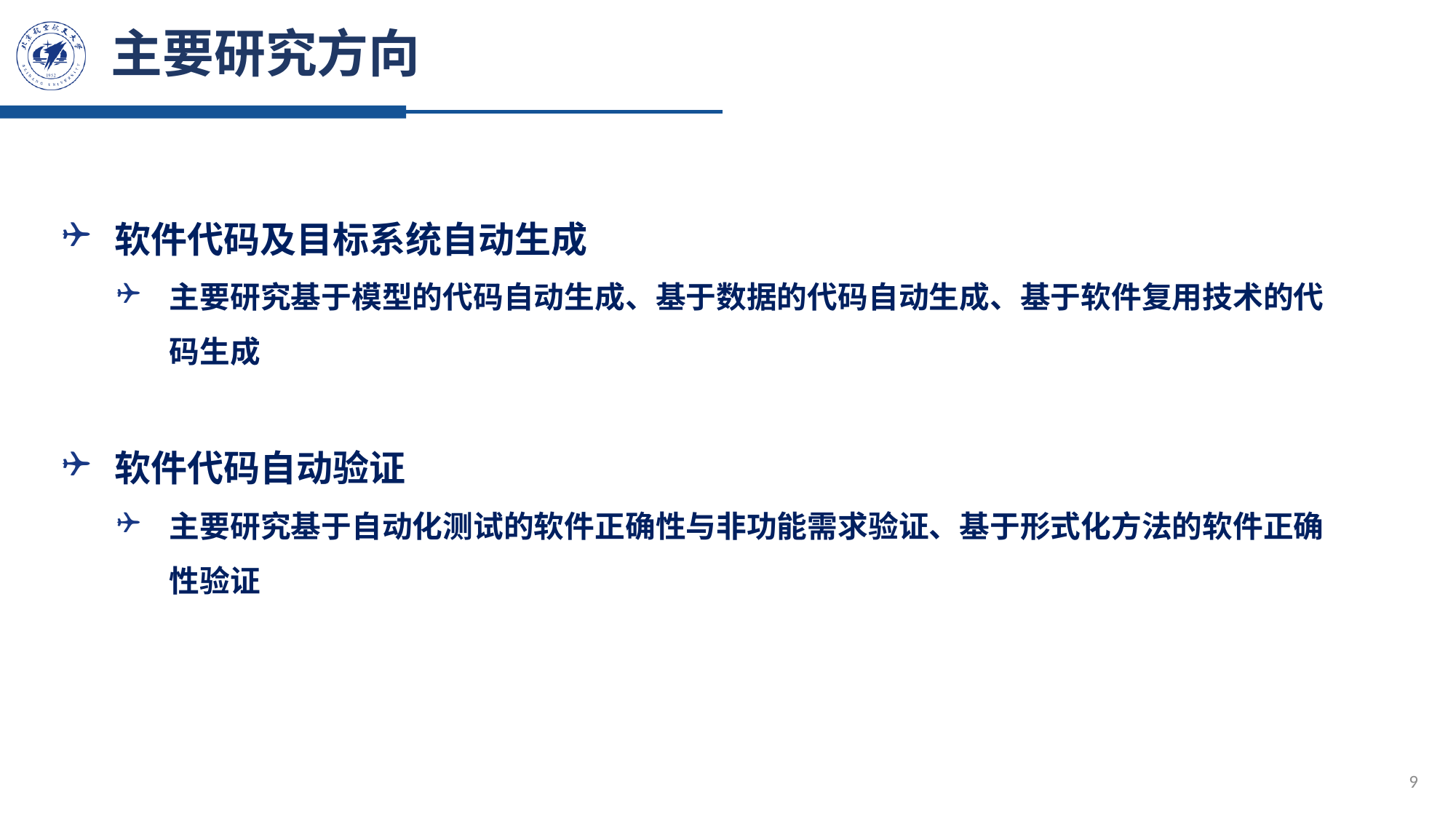

# 主要研究方向

软件代码及目标系统自动生成
主要研究基于模型的代码自动生成、基于数据的代码自动生成、基于软件复用技术的代码生成

软件代码自动验证
主要研究基于自动化测试的软件正确性与非功能需求验证、基于形式化方法的软件正确性验证
9